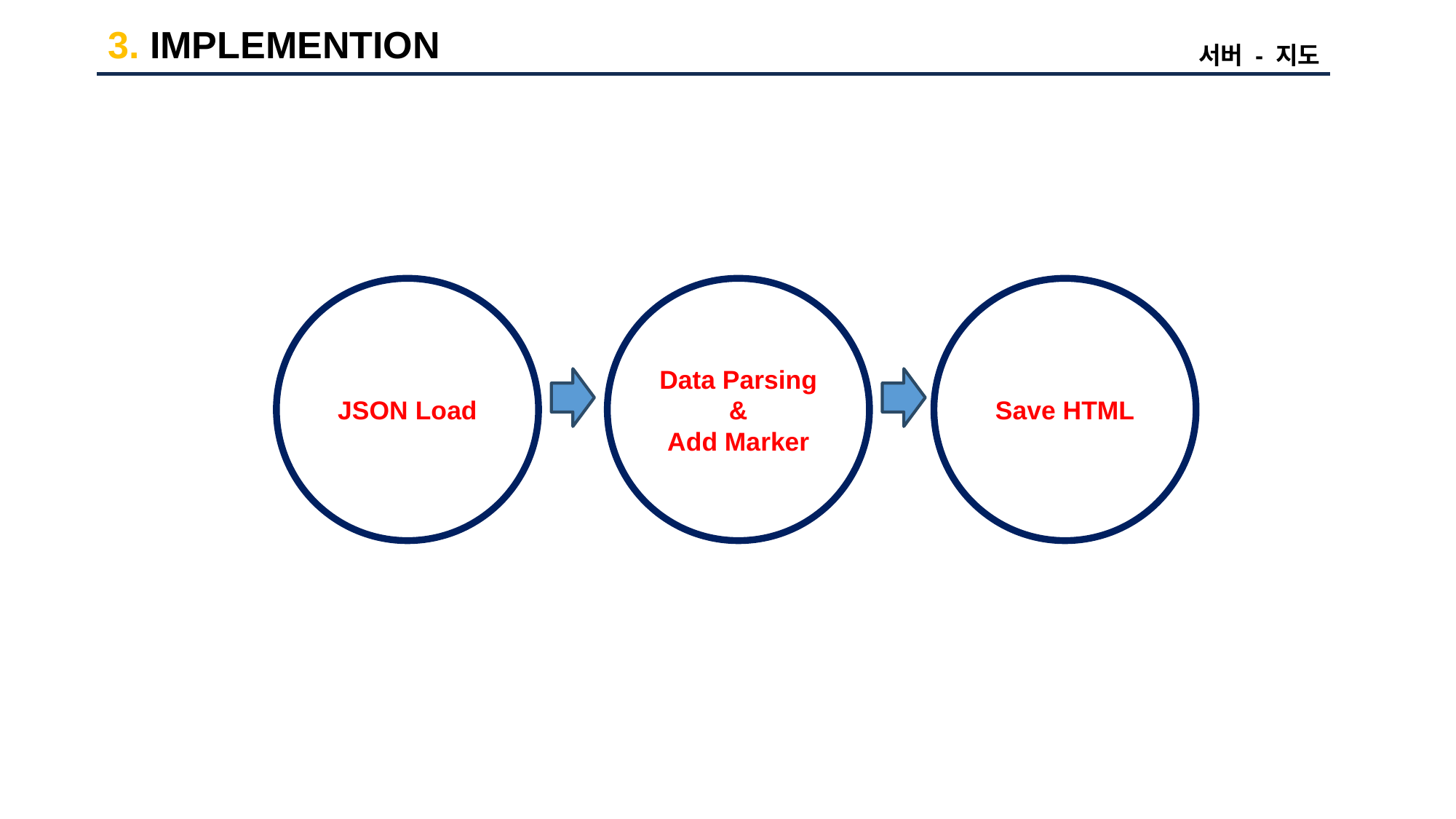

3. IMPLEMENTION
서버 - 지도
JSON Load
Data Parsing
&
Add Marker
Save HTML